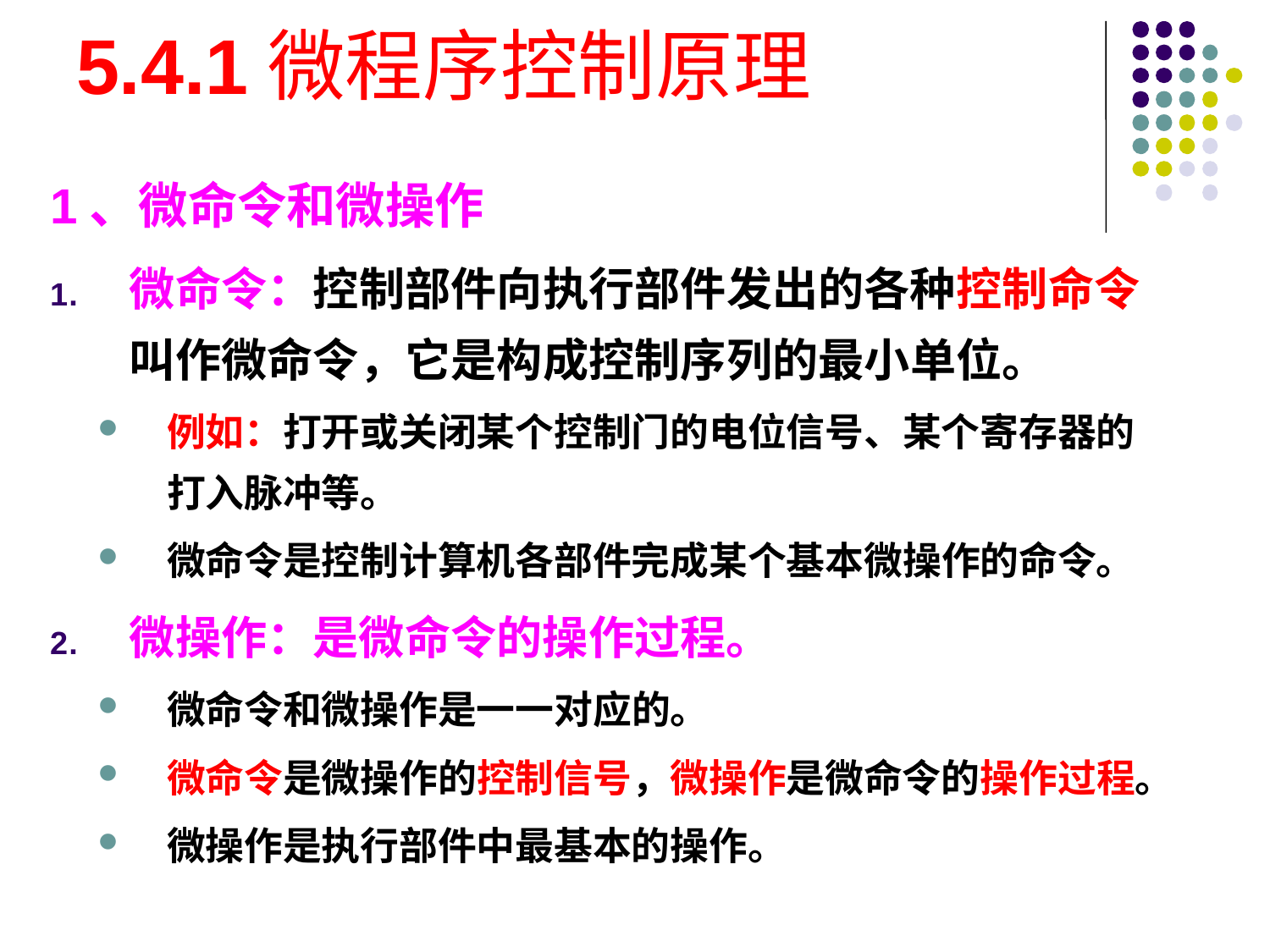

# 5.4.1微程序控制原理
1、微命令和微操作
微命令：控制部件向执行部件发出的各种控制命令叫作微命令，它是构成控制序列的最小单位。
例如：打开或关闭某个控制门的电位信号、某个寄存器的打入脉冲等。
微命令是控制计算机各部件完成某个基本微操作的命令。
微操作：是微命令的操作过程。
微命令和微操作是一一对应的。
微命令是微操作的控制信号，微操作是微命令的操作过程。
微操作是执行部件中最基本的操作。
44